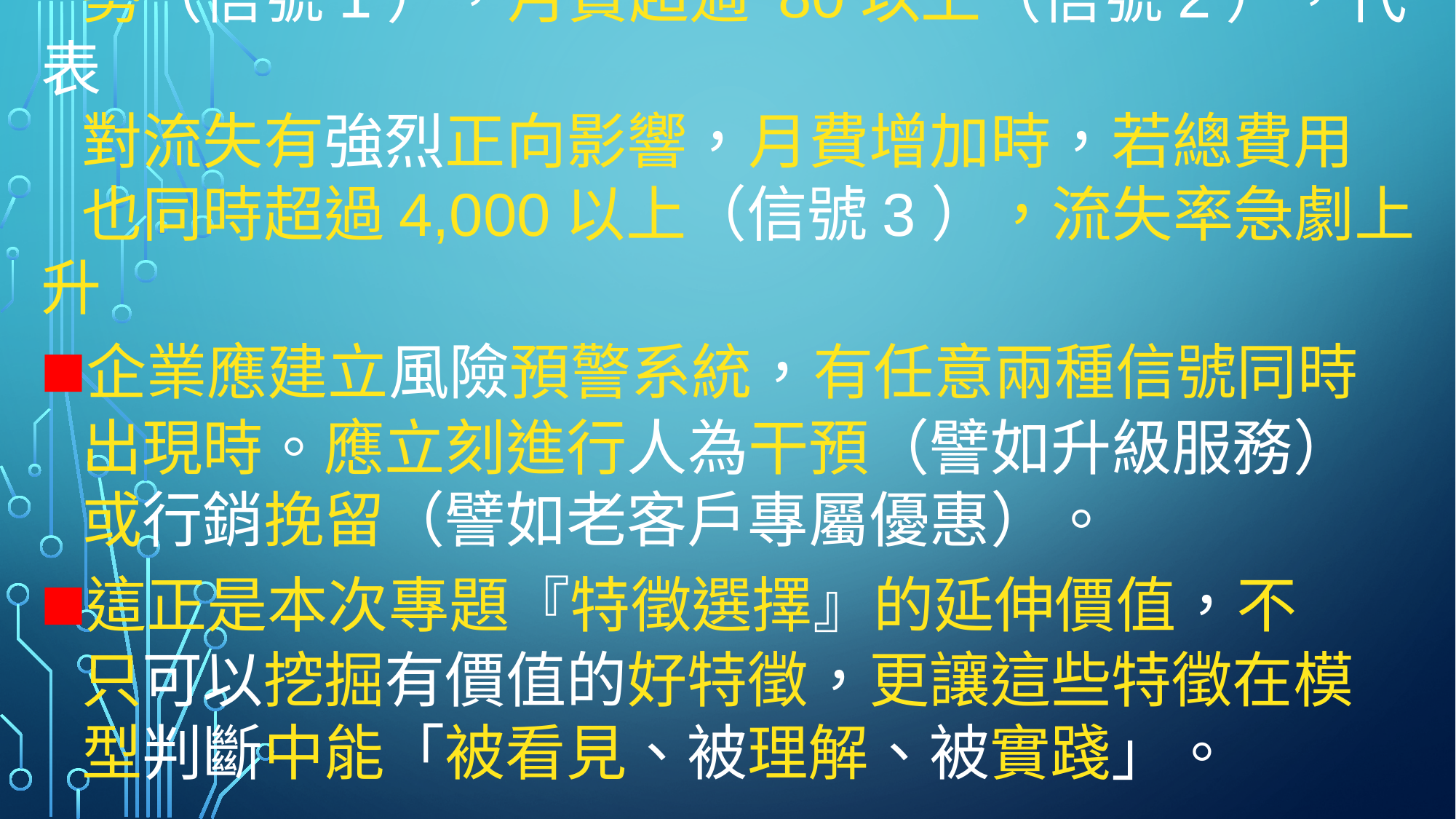

# ◼︎長期客戶訂購光纖網路，合約到期時呈兩極化趨 勢（信號1），月費超過 80以上（信號2），代表 對流失有強烈正向影響，月費增加時，若總費用 也同時超過4,000以上（信號3），流失率急劇上升 ◼︎企業應建立風險預警系統，有任意兩種信號同時 出現時。應立刻進行人為干預（譬如升級服務） 或行銷挽留（譬如老客戶專屬優惠）。 ◼︎這正是本次專題『特徵選擇』的延伸價值，不 只可以挖掘有價值的好特徵，更讓這些特徵在模 型判斷中能「被看見、被理解、被實踐」。